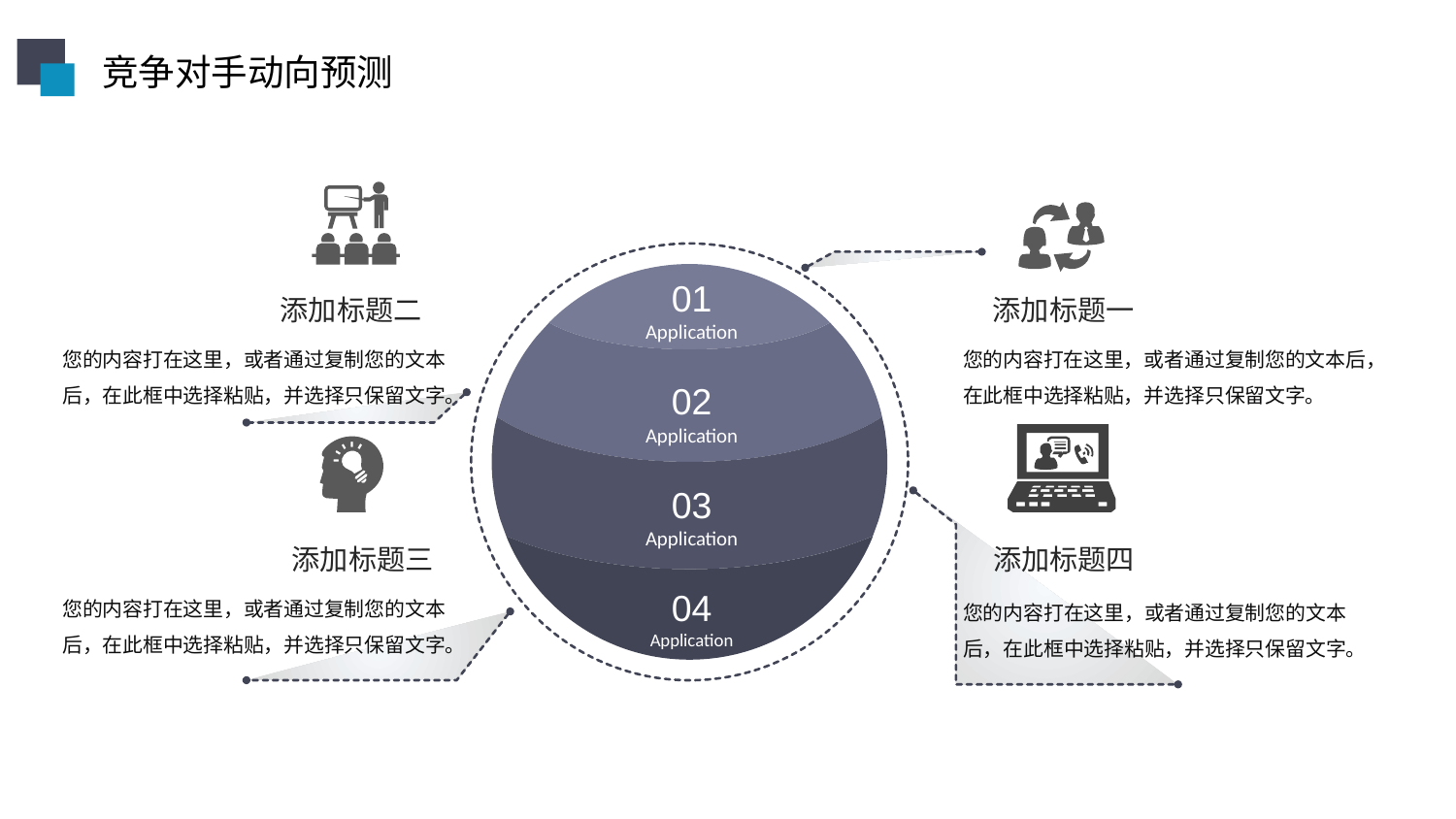

竞争对手动向预测

01
Application

02
Application

03
Application

04
Application
添加标题二
添加标题一
您的内容打在这里，或者通过复制您的文本后，在此框中选择粘贴，并选择只保留文字。
您的内容打在这里，或者通过复制您的文本后，在此框中选择粘贴，并选择只保留文字。

添加标题三
添加标题四
您的内容打在这里，或者通过复制您的文本后，在此框中选择粘贴，并选择只保留文字。
您的内容打在这里，或者通过复制您的文本后，在此框中选择粘贴，并选择只保留文字。